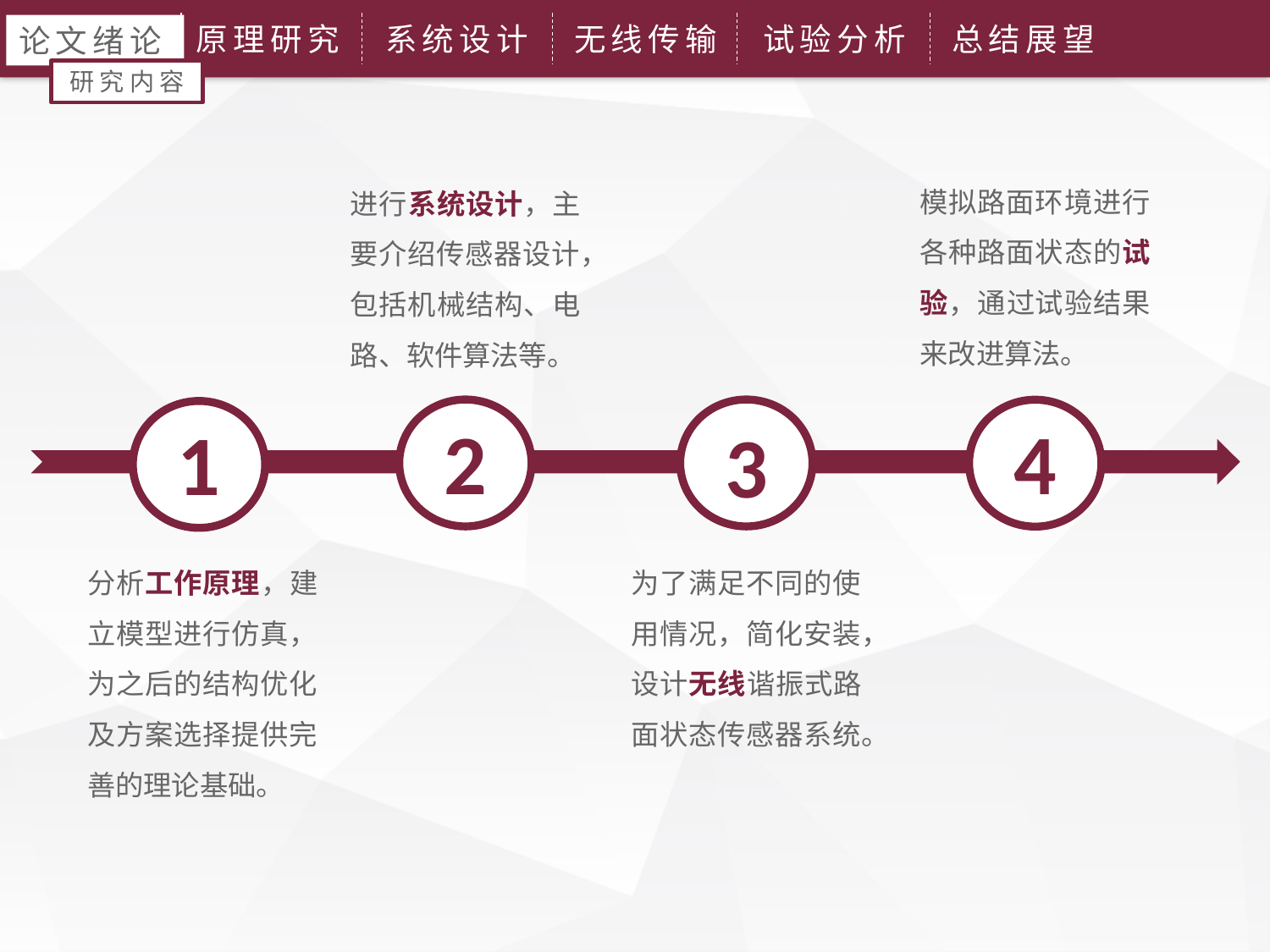

原理研究
系统设计
无线传输
试验分析
总结展望
论文绪论
研究内容
设计稳定的路面状态识别算法，能够准确识别路面状态。
模拟路面环境进行各种路面状态的试验，通过试验结果来改进算法。
进行系统设计，主要介绍传感器设计，包括机械结构、电路、软件算法等。

5

2
4
1
3

分析工作原理，建立模型进行仿真，为之后的结构优化及方案选择提供完善的理论基础。
为了满足不同的使用情况，简化安装，设计无线谐振式路面状态传感器系统。